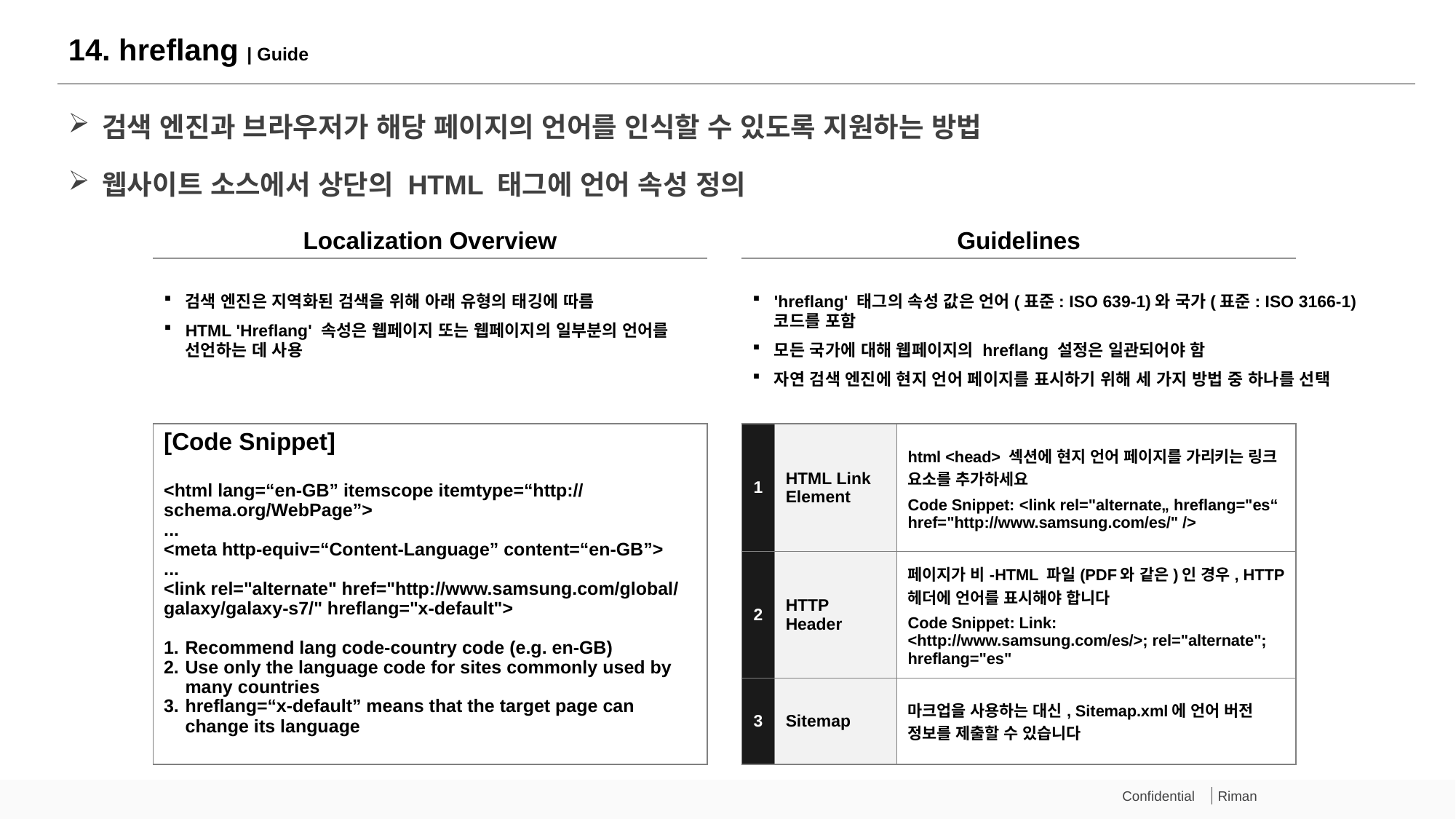

# 14. hreflang | Guide
검색 엔진과 브라우저가 해당 페이지의 언어를 인식할 수 있도록 지원하는 방법
웹사이트 소스에서 상단의 HTML 태그에 언어 속성 정의
Localization Overview
Guidelines
검색 엔진은 지역화된 검색을 위해 아래 유형의 태깅에 따름
HTML 'Hreflang' 속성은 웹페이지 또는 웹페이지의 일부분의 언어를 선언하는 데 사용
'hreflang' 태그의 속성 값은 언어(표준: ISO 639-1)와 국가(표준: ISO 3166-1) 코드를 포함
모든 국가에 대해 웹페이지의 hreflang 설정은 일관되어야 함
자연 검색 엔진에 현지 언어 페이지를 표시하기 위해 세 가지 방법 중 하나를 선택
[Code Snippet]

<html lang=“en-GB” itemscope itemtype=“http://schema.org/WebPage”>
...
<meta http-equiv=“Content-Language” content=“en-GB”>
...
<link rel="alternate" href="http://www.samsung.com/global/galaxy/galaxy-s7/" hreflang="x-default">

Recommend lang code-country code (e.g. en-GB)
Use only the language code for sites commonly used by many countries
hreflang=“x-default” means that the target page can change its language
| 1 | HTML Link Element | html <head> 섹션에 현지 언어 페이지를 가리키는 링크 요소를 추가하세요 Code Snippet: <link rel="alternate„ hreflang="es“ href="http://www.samsung.com/es/" /> |
| --- | --- | --- |
| 2 | HTTP Header | 페이지가 비-HTML 파일(PDF와 같은)인 경우, HTTP 헤더에 언어를 표시해야 합니다 Code Snippet: Link: <http://www.samsung.com/es/>; rel="alternate"; hreflang="es" |
| 3 | Sitemap | 마크업을 사용하는 대신, Sitemap.xml에 언어 버전 정보를 제출할 수 있습니다 |